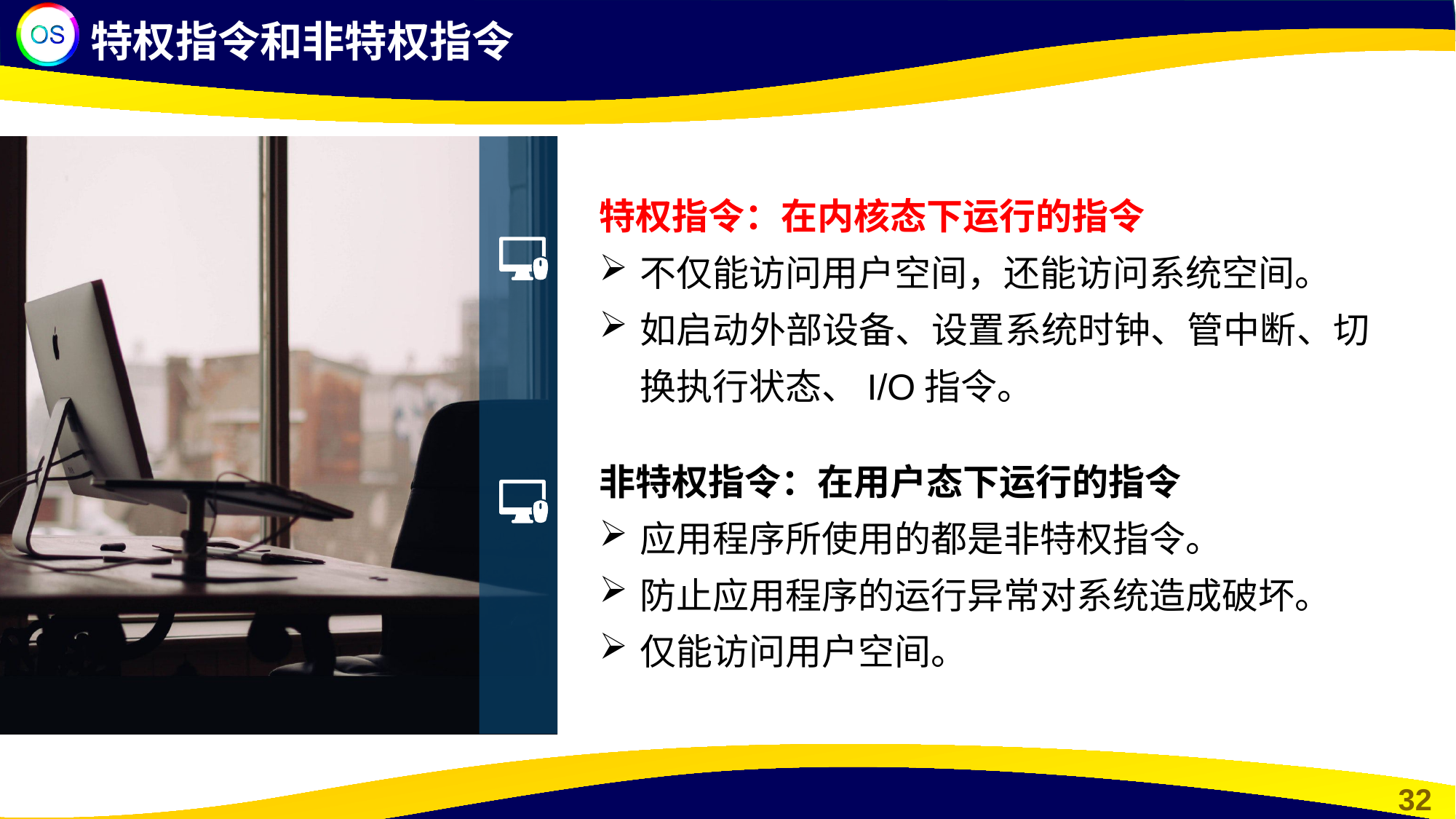

特权指令和非特权指令

特权指令：在内核态下运行的指令
不仅能访问用户空间，还能访问系统空间。
如启动外部设备、设置系统时钟、管中断、切换执行状态、I/O指令。

非特权指令：在用户态下运行的指令
应用程序所使用的都是非特权指令。
防止应用程序的运行异常对系统造成破坏。
仅能访问用户空间。